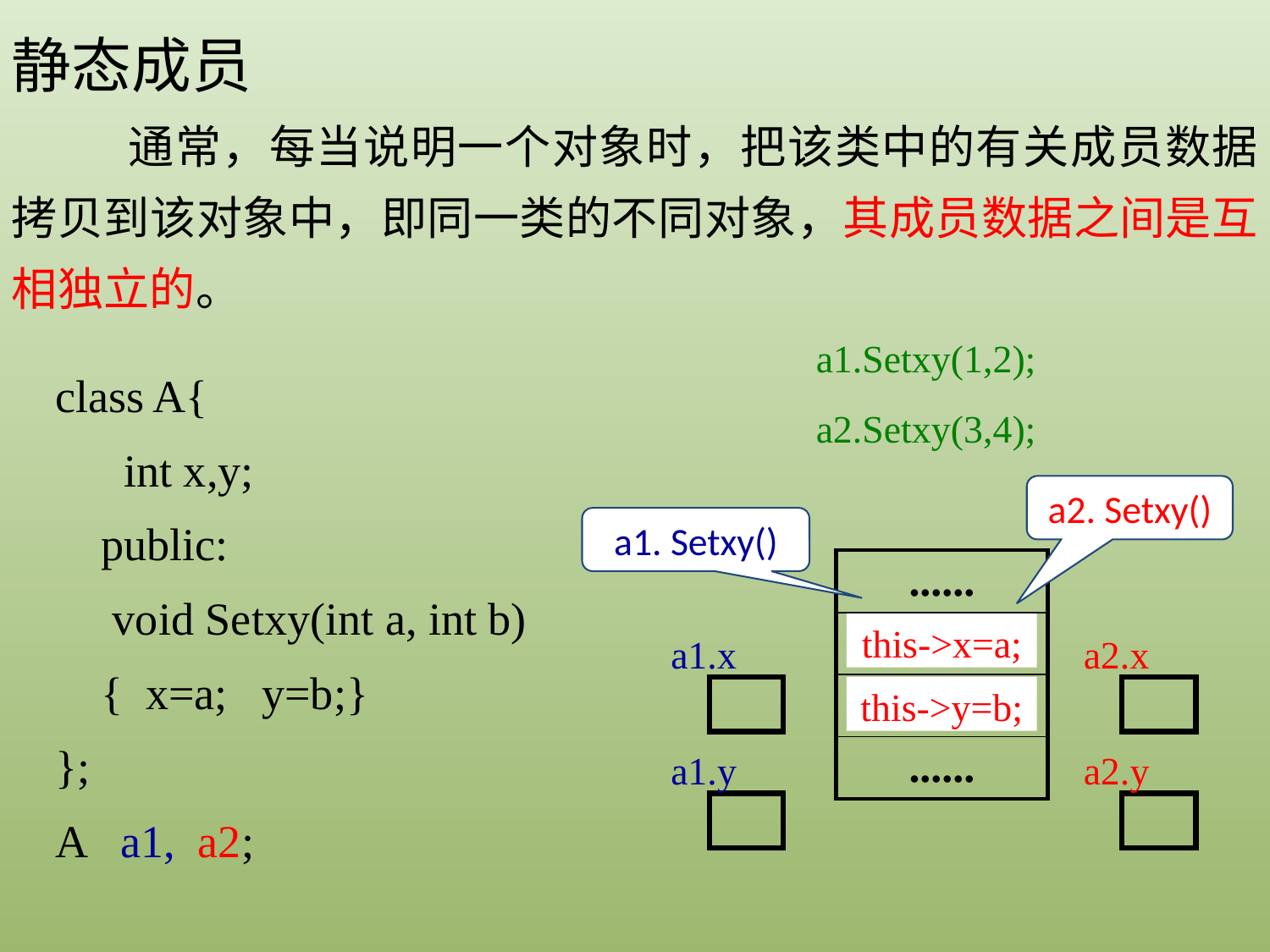

静态成员
         通常，每当说明一个对象时，把该类中的有关成员数据拷贝到该对象中，即同一类的不同对象，其成员数据之间是互相独立的。
a1.Setxy(1,2);
a2.Setxy(3,4);
class A{
      int x,y;
    public:
     void Setxy(int a, int b)
    {  x=a;   y=b;}
};
A   a1,  a2;
a2. Setxy()
a1. Setxy()
| ...... |
| --- |
| x=a ; |
| y=b ; |
| ...... |
this->x=a;
a1.x
a2.x

this->y=b;

a1.y
a2.y

813